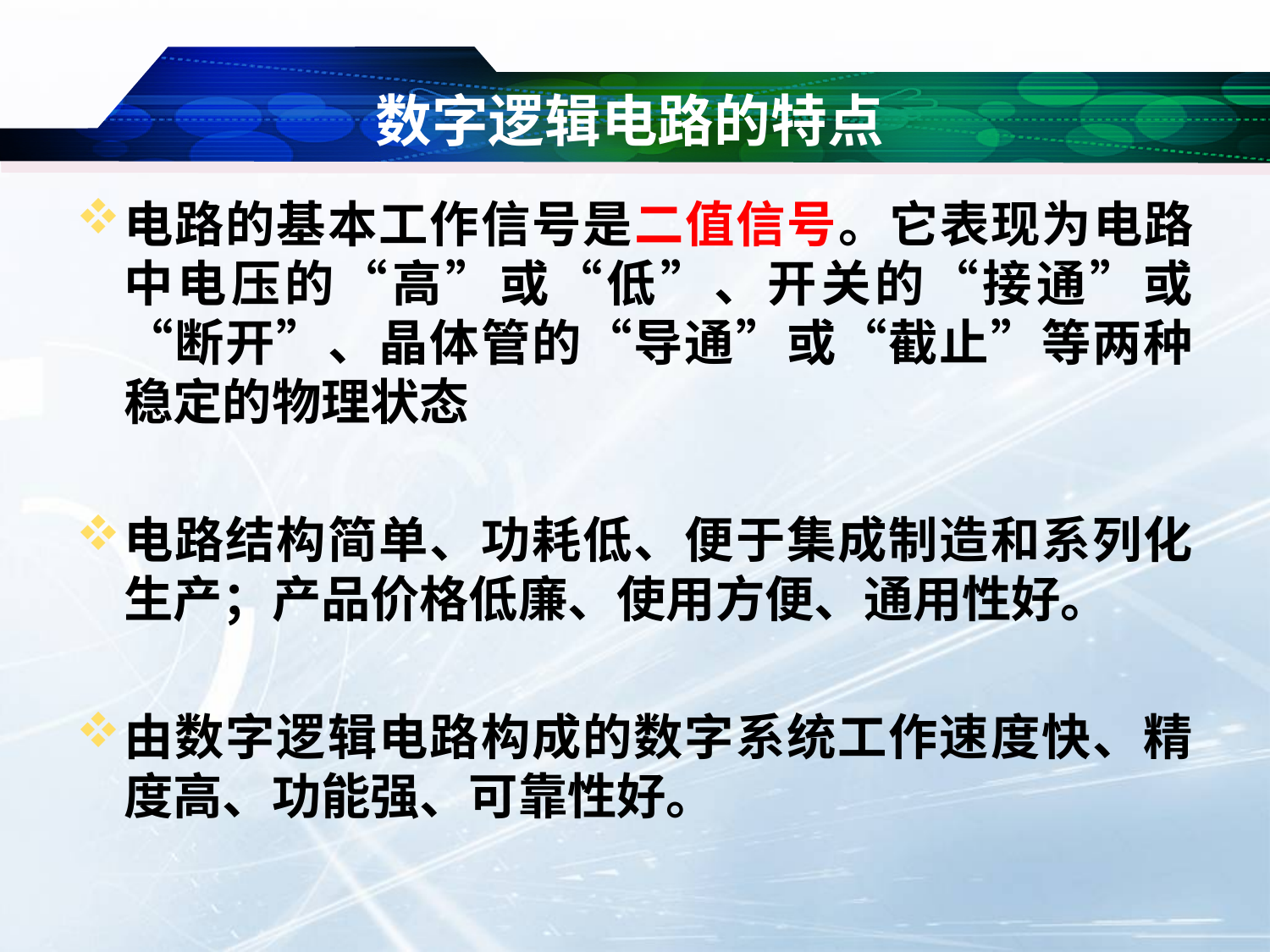

# 数字逻辑电路的特点
电路的基本工作信号是二值信号。它表现为电路中电压的“高”或“低”、开关的“接通”或“断开”、晶体管的“导通”或“截止”等两种稳定的物理状态

电路结构简单、功耗低、便于集成制造和系列化生产；产品价格低廉、使用方便、通用性好。

由数字逻辑电路构成的数字系统工作速度快、精度高、功能强、可靠性好。